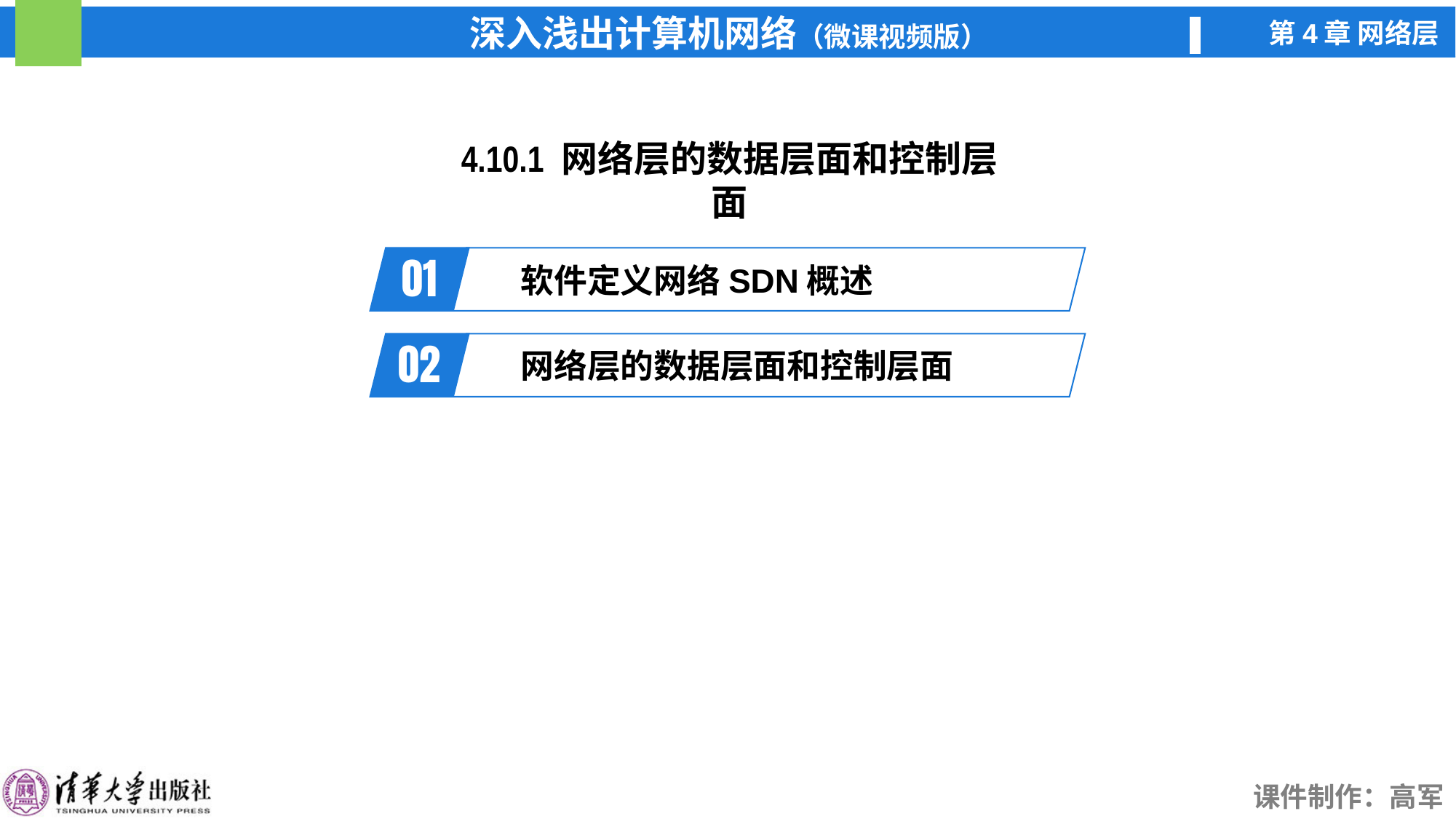

4.10.1 网络层的数据层面和控制层面
01
软件定义网络SDN概述
02
网络层的数据层面和控制层面